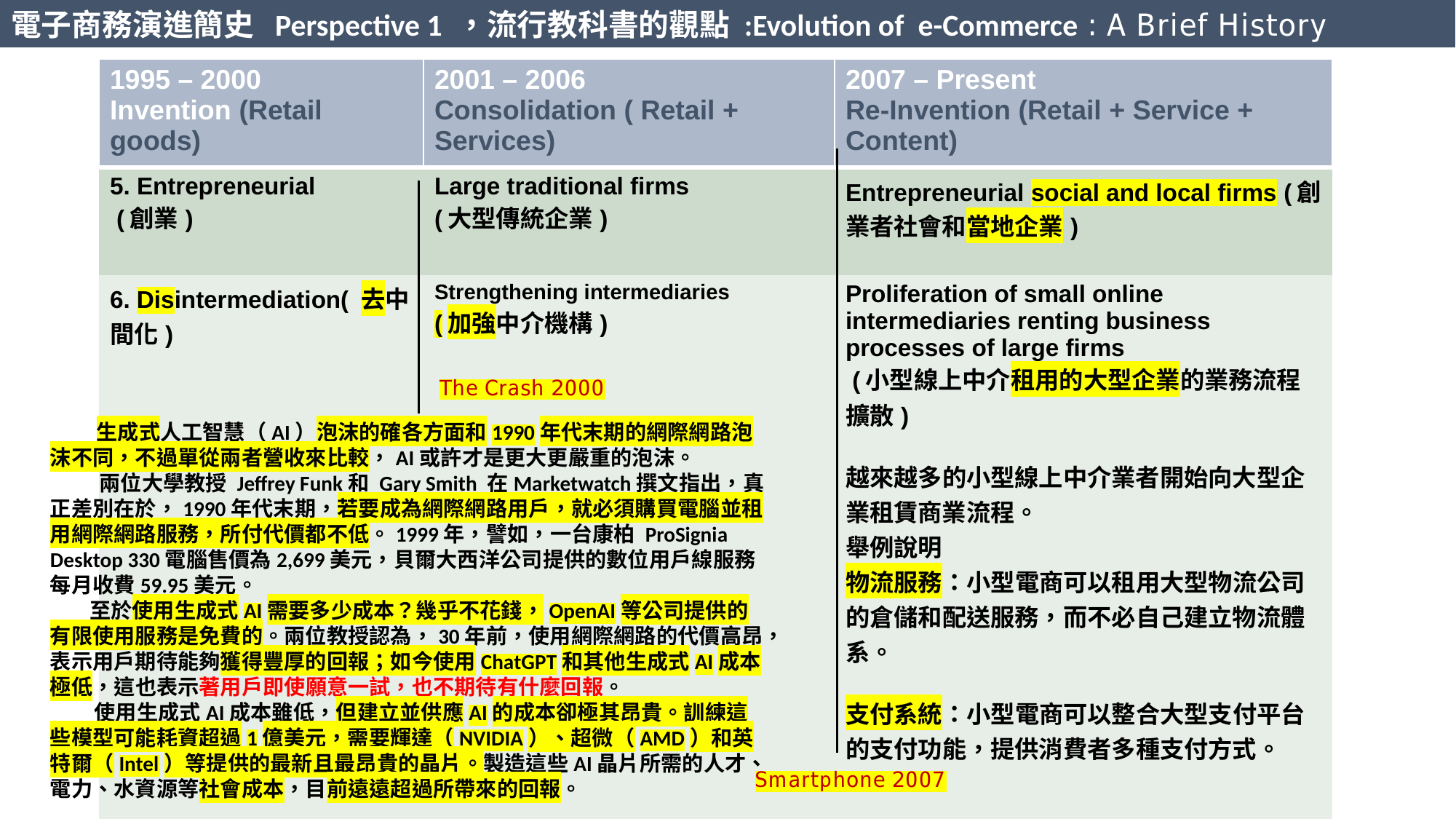

電子商務演進簡史  Perspective 1 ，流行教科書的觀點 :Evolution of  e-Commerce : A Brief History
| 1995 – 2000 Invention (Retail goods) | 2001 – 2006 Consolidation ( Retail + Services) | 2007 – Present Re-Invention (Retail + Service + Content) |
| --- | --- | --- |
| 5. Entrepreneurial (創業) | Large traditional firms (大型傳統企業) | Entrepreneurial social and local firms (創業者社會和當地企業) |
| 6. Disintermediation( 去中間化) | Strengthening intermediaries (加強中介機構) | Proliferation of small online intermediaries renting business processes of large firms (小型線上中介租用的大型企業的業務流程擴散) 越來越多的小型線上中介業者開始向大型企業租賃商業流程。 舉例說明 物流服務：小型電商可以租用大型物流公司的倉儲和配送服務，而不必自己建立物流體系。 支付系統：小型電商可以整合大型支付平台的支付功能，提供消費者多種支付方式。 |
The Crash 2000
          生成式人工智慧（AI）泡沫的確各方面和1990年代末期的網際網路泡沫不同，不過單從兩者營收來比較，AI或許才是更大更嚴重的泡沫。
         兩位大學教授 Jeffrey Funk和 Gary Smith 在Marketwatch撰文指出，真正差別在於，1990年代末期，若要成為網際網路用戶，就必須購買電腦並租用網際網路服務，所付代價都不低。1999年，譬如，一台康柏 ProSignia Desktop 330電腦售價為2,699美元，貝爾大西洋公司提供的數位用戶線服務每月收費59.95美元。
       至於使用生成式AI需要多少成本？幾乎不花錢，OpenAI等公司提供的有限使用服務是免費的。兩位教授認為，30年前，使用網際網路的代價高昂，表示用戶期待能夠獲得豐厚的回報；如今使用ChatGPT和其他生成式AI成本極低，這也表示著用戶即使願意一試，也不期待有什麼回報。
        使用生成式AI成本雖低，但建立並供應AI的成本卻極其昂貴。訓練這些模型可能耗資超過1億美元，需要輝達（NVIDIA）、超微（AMD）和英特爾（Intel）等提供的最新且最昂貴的晶片。製造這些AI晶片所需的人才、電力、水資源等社會成本，目前遠遠超過所帶來的回報。
Smartphone 2007